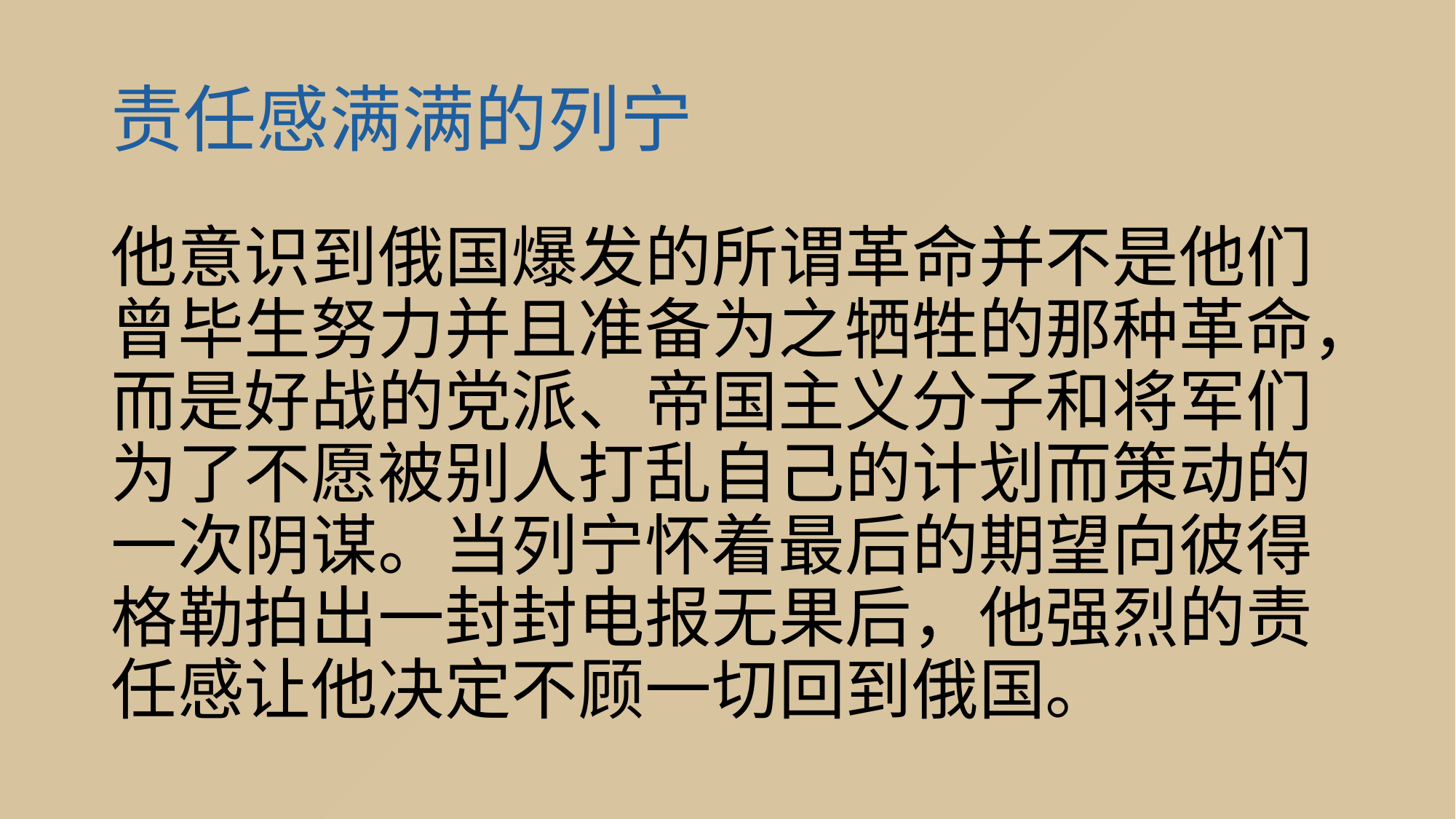

# 责任感满满的列宁
他意识到俄国爆发的所谓革命并不是他们曾毕生努力并且准备为之牺牲的那种革命，而是好战的党派、帝国主义分子和将军们为了不愿被别人打乱自己的计划而策动的一次阴谋。当列宁怀着最后的期望向彼得格勒拍出一封封电报无果后，他强烈的责任感让他决定不顾一切回到俄国。